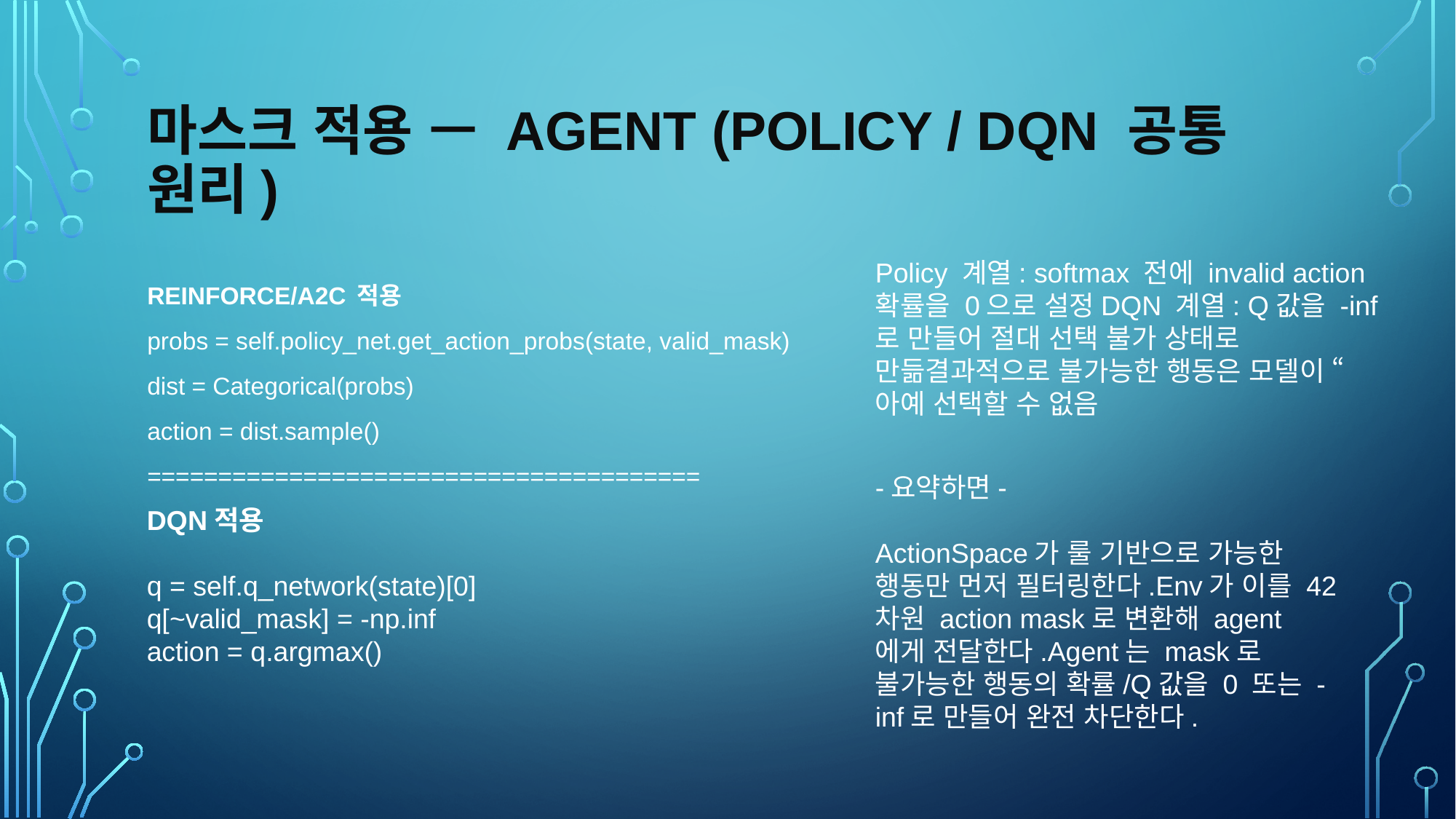

# 마스크 적용 — Agent (Policy / DQN 공통 원리)
Policy 계열: softmax 전에 invalid action 확률을 0으로 설정DQN 계열: Q값을 -inf로 만들어 절대 선택 불가 상태로 만듦결과적으로 불가능한 행동은 모델이 “아예 선택할 수 없음
REINFORCE/A2C 적용
probs = self.policy_net.get_action_probs(state, valid_mask)
dist = Categorical(probs)
action = dist.sample()
=======================================
-요약하면-

ActionSpace가 룰 기반으로 가능한 행동만 먼저 필터링한다.Env가 이를 42차원 action mask로 변환해 agent에게 전달한다.Agent는 mask로 불가능한 행동의 확률/Q값을 0 또는 -inf로 만들어 완전 차단한다.
DQN적용

q = self.q_network(state)[0]
q[~valid_mask] = -np.inf
action = q.argmax()